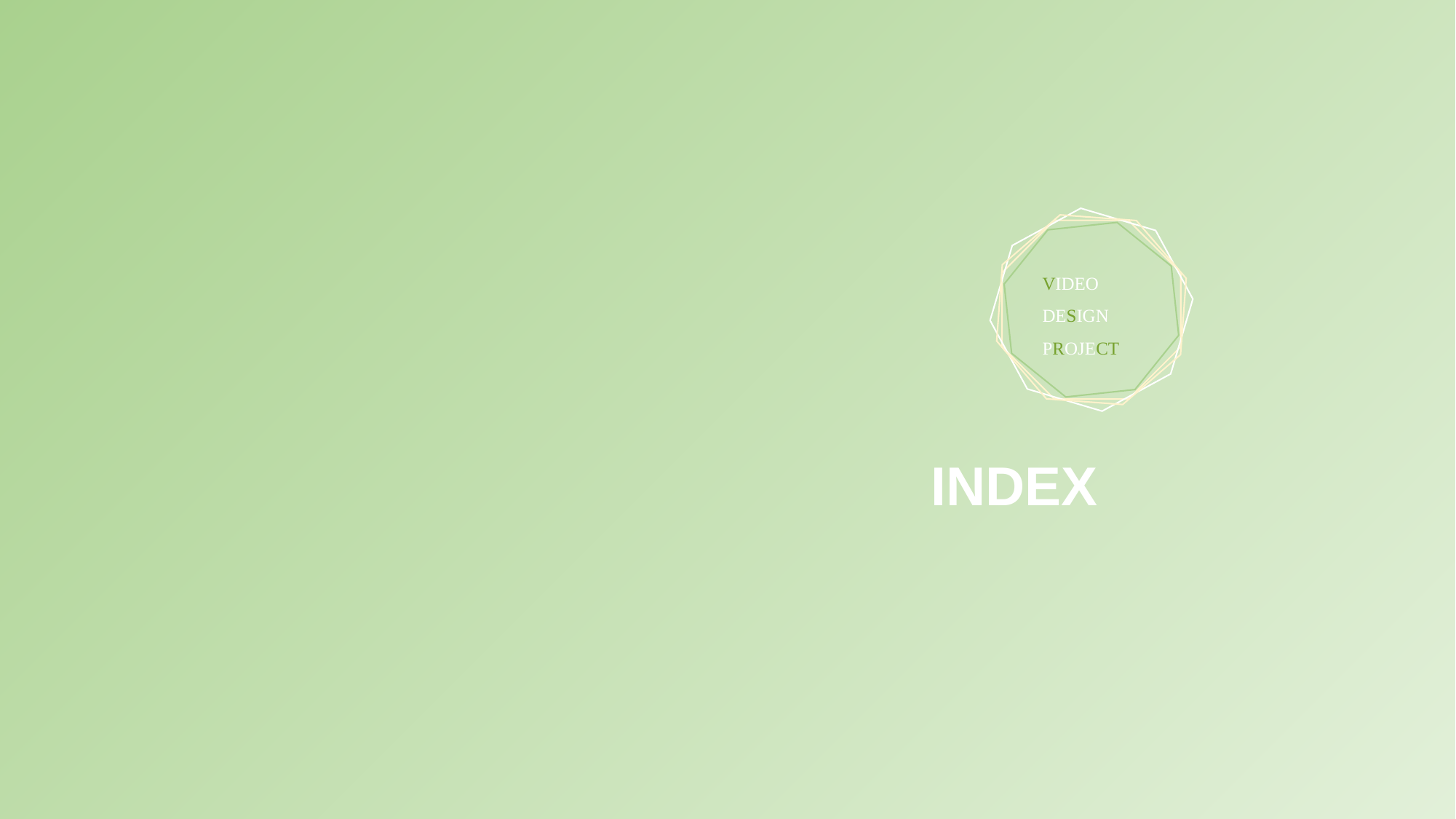

VIDEO
DESIGN
PROJECT
INDEX
주제 선정

기획 의도

제작 일정